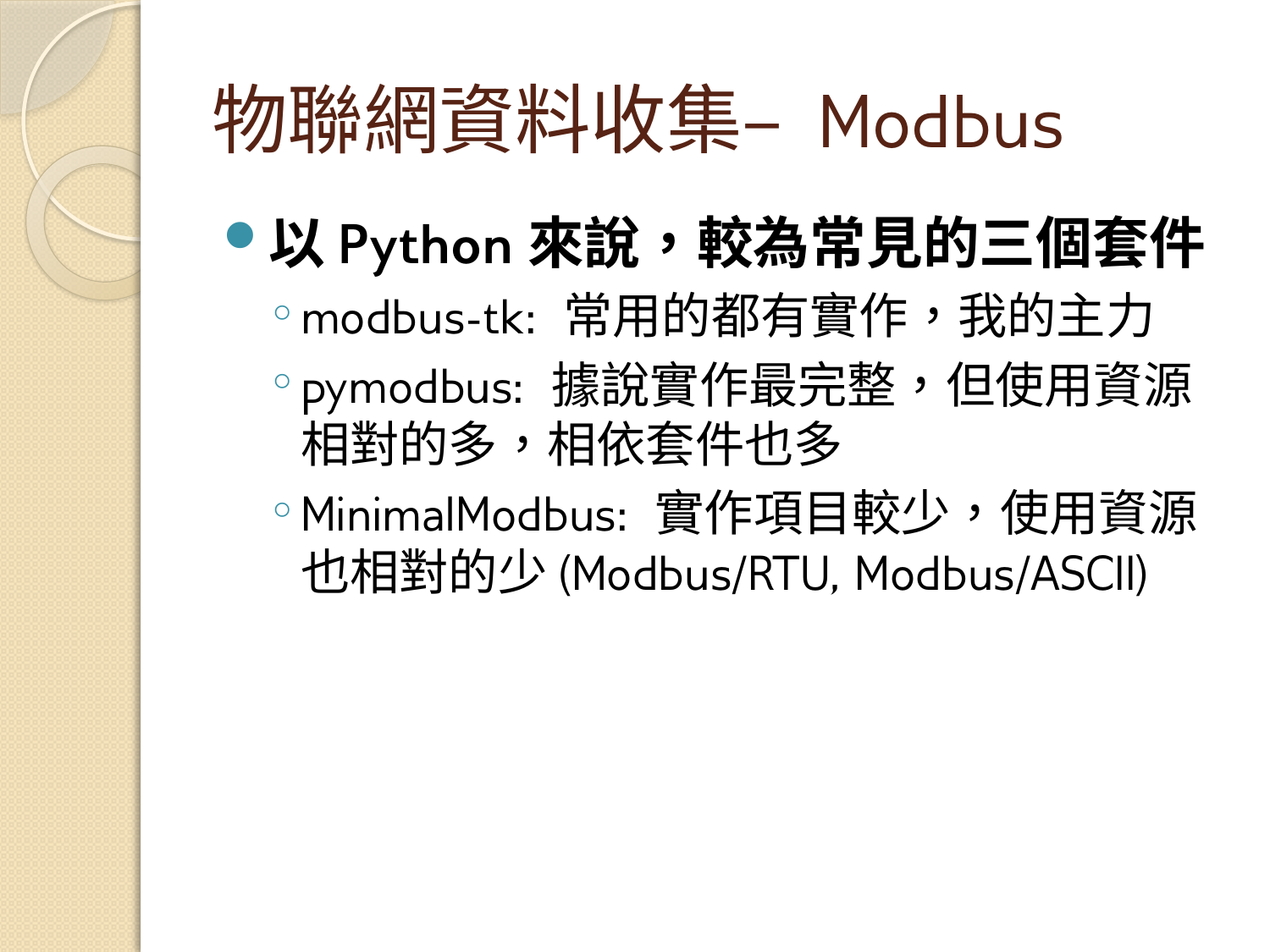

# 物聯網資料收集– Modbus
以Python來說，較為常見的三個套件
modbus-tk: 常用的都有實作，我的主力
pymodbus: 據說實作最完整，但使用資源相對的多，相依套件也多
MinimalModbus: 實作項目較少，使用資源也相對的少(Modbus/RTU, Modbus/ASCII)